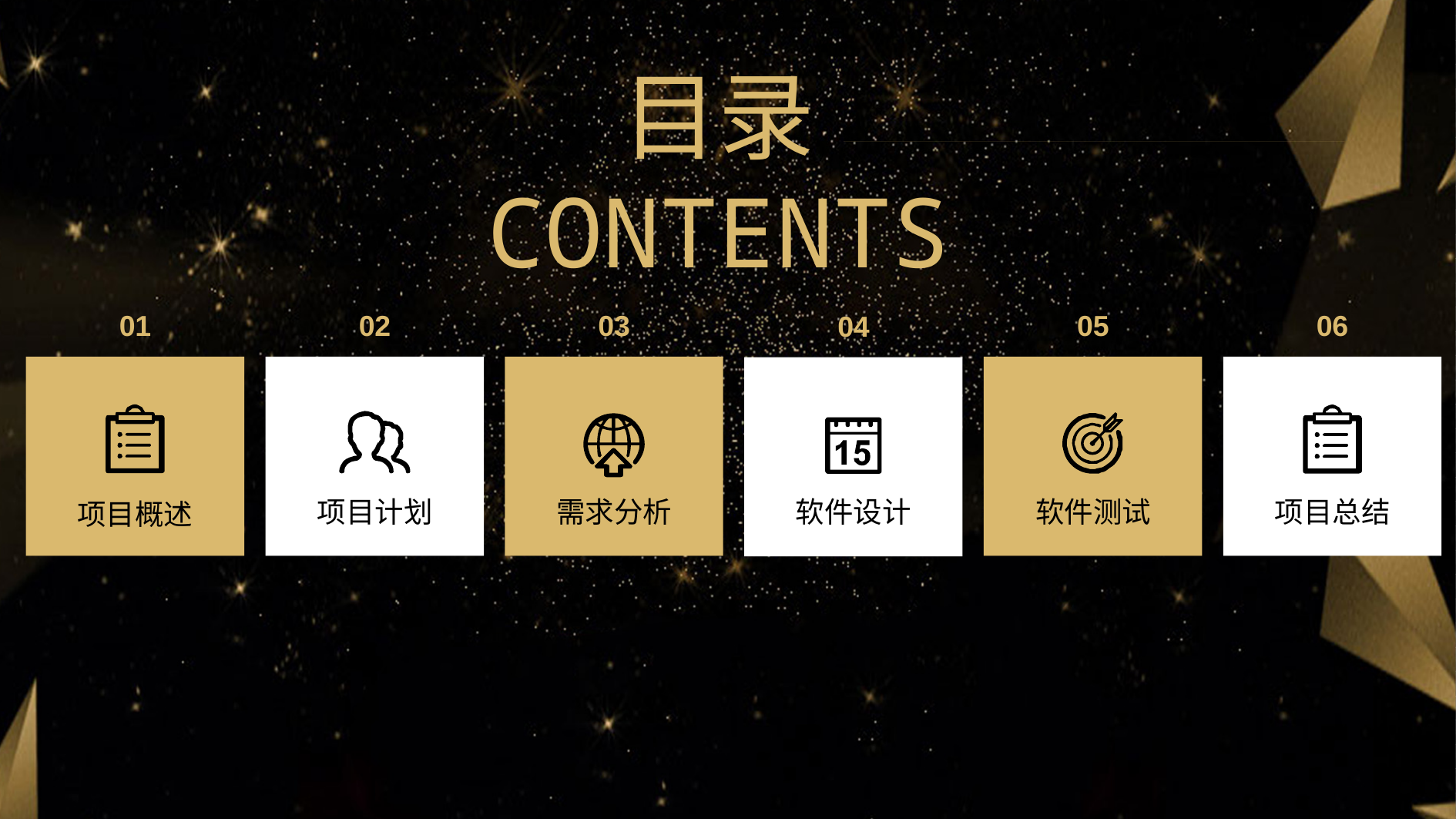

目录
CONTENTS

01
02
03
05
06
04

项目计划
需求分析
软件设计
软件测试
项目总结
项目概述